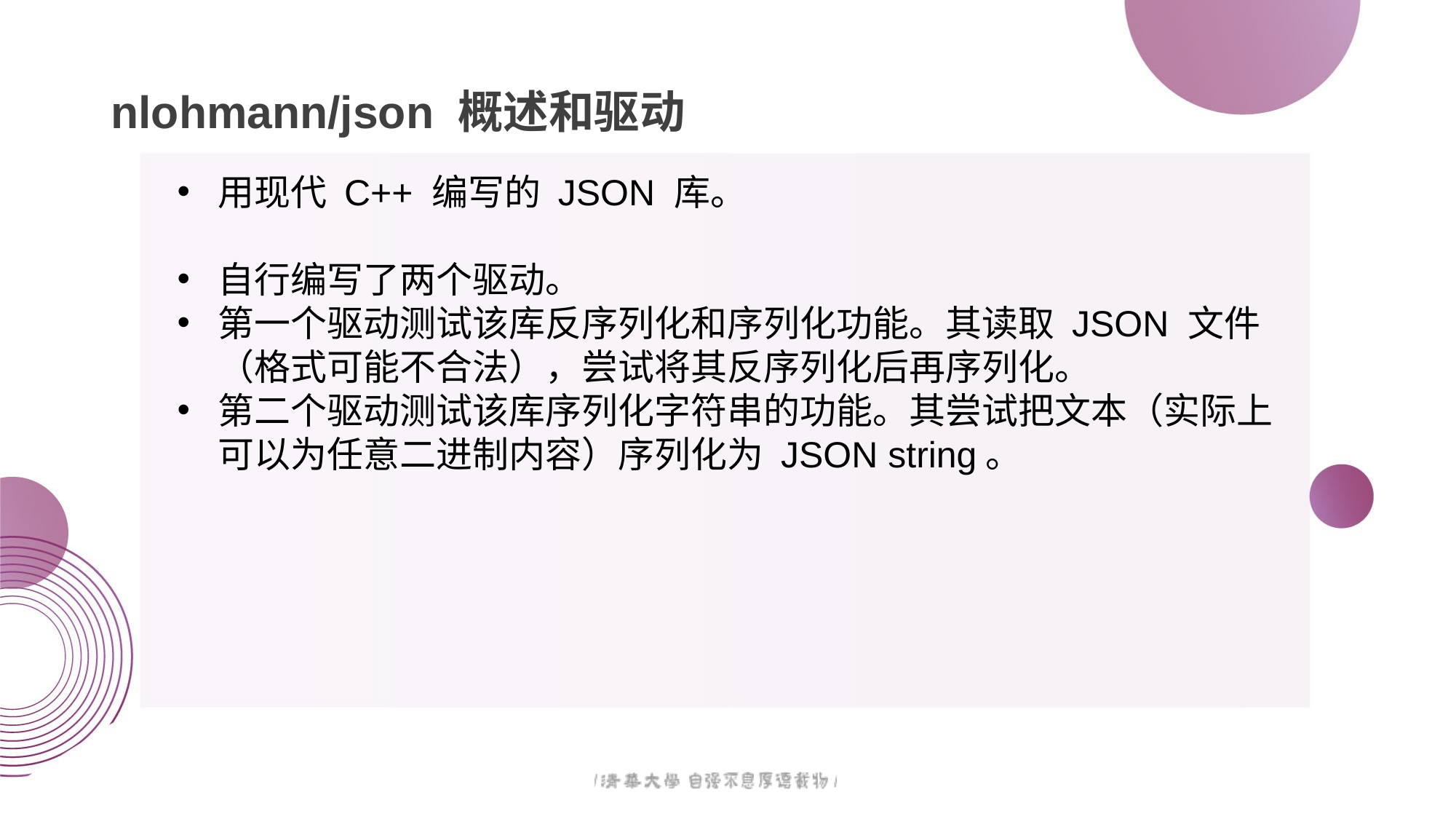

# nlohmann/json 概述和驱动
用现代 C++ 编写的 JSON 库。

自行编写了两个驱动。
第一个驱动测试该库反序列化和序列化功能。其读取 JSON 文件（格式可能不合法），尝试将其反序列化后再序列化。
第二个驱动测试该库序列化字符串的功能。其尝试把文本（实际上可以为任意二进制内容）序列化为 JSON string。